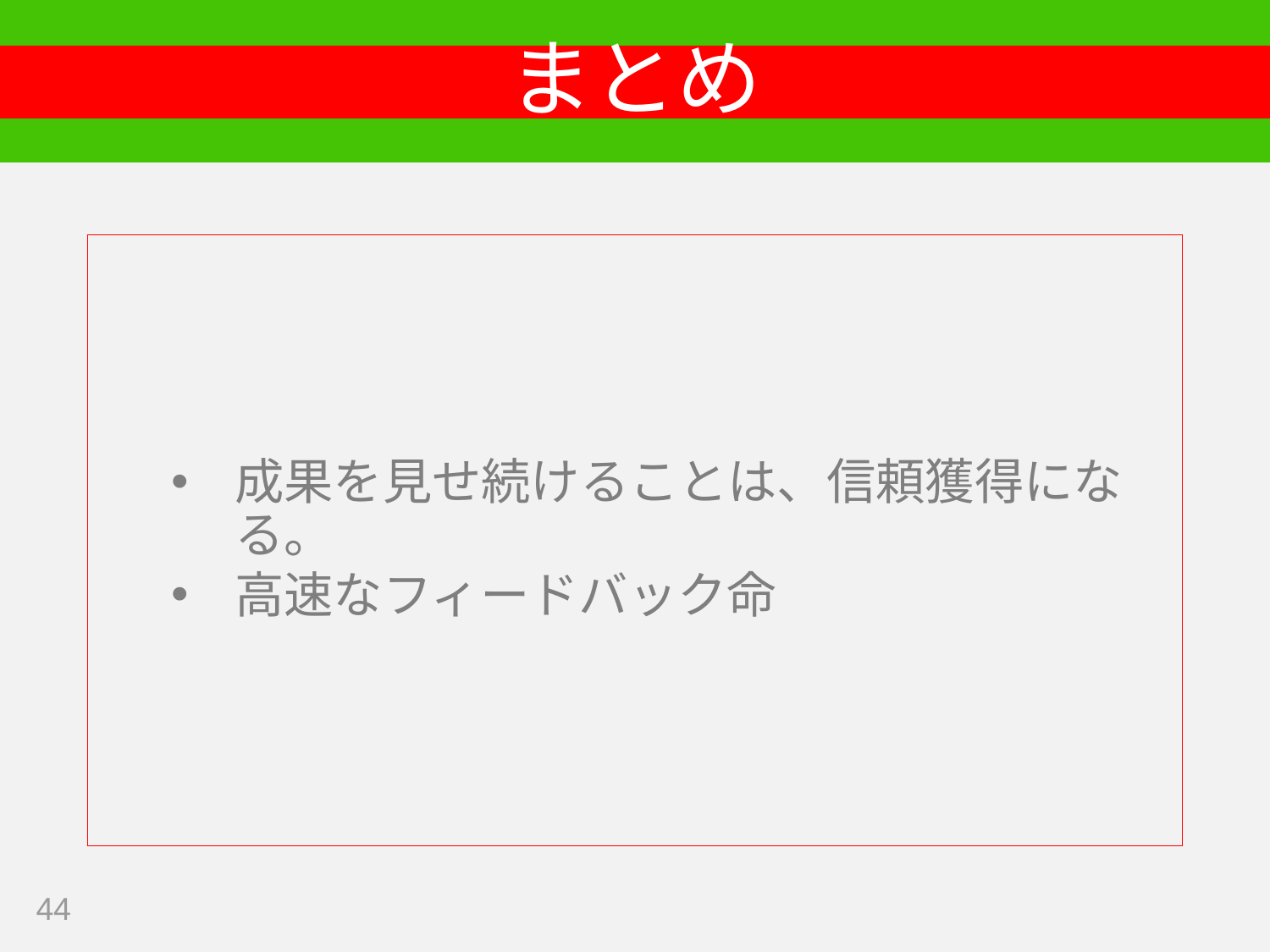

# まとめ
成果を見せ続けることは、信頼獲得になる。
高速なフィードバック命
44